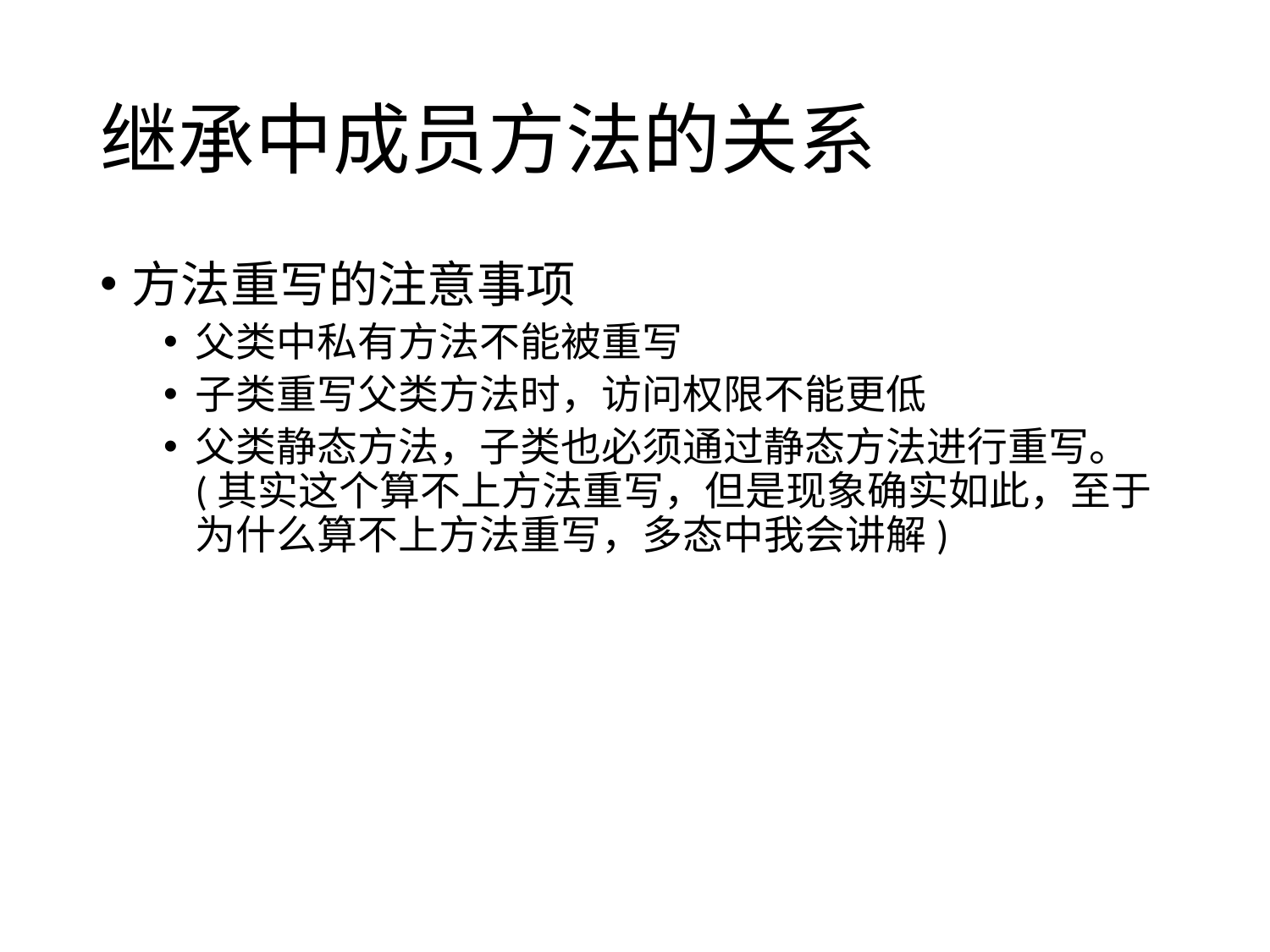

# 继承中成员方法的关系
方法重写的注意事项
父类中私有方法不能被重写
子类重写父类方法时，访问权限不能更低
父类静态方法，子类也必须通过静态方法进行重写。(其实这个算不上方法重写，但是现象确实如此，至于为什么算不上方法重写，多态中我会讲解)